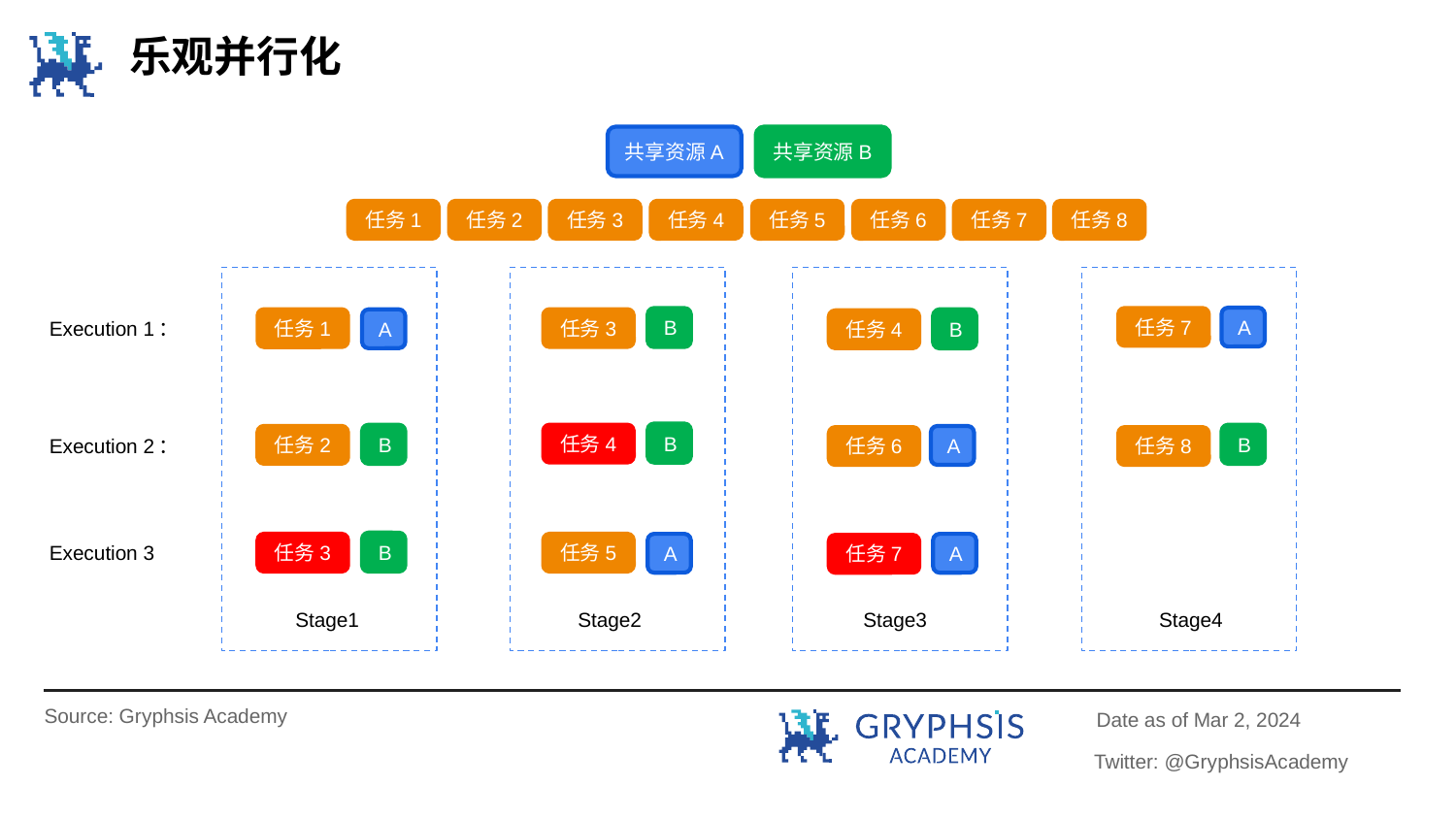

乐观并行化

共享资源A
共享资源B
任务1
任务2
任务3
任务4
任务5
任务6
任务7
任务8

A
B
任务7
Execution 1：
任务1
任务3
A
B
任务4
B
B
任务4
B
Execution 2：
任务2
A
任务6
任务8
Execution 3
B
任务3
任务5
A
A
任务7
Stage1
Stage2
Stage3
Stage4
Source: Gryphsis Academy
Date as of Mar 2, 2024

Twitter: @GryphsisAcademy